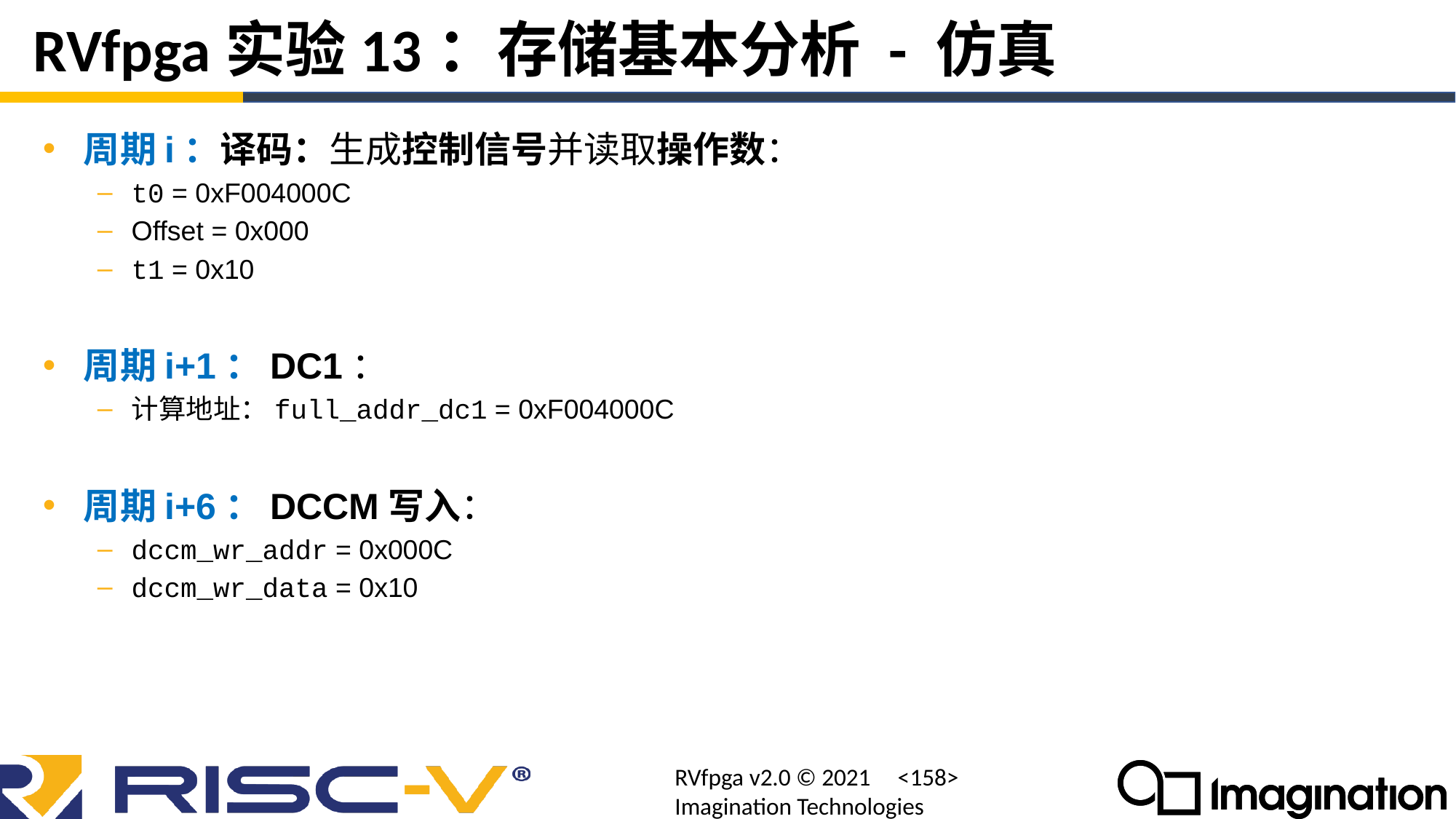

# RVfpga实验13：存储基本分析 - 仿真
周期i：译码：生成控制信号并读取操作数：
t0 = 0xF004000C
Offset = 0x000
t1 = 0x10

周期i+1：DC1：
计算地址：full_addr_dc1 = 0xF004000C

周期i+6：DCCM写入：
dccm_wr_addr = 0x000C
dccm_wr_data = 0x10